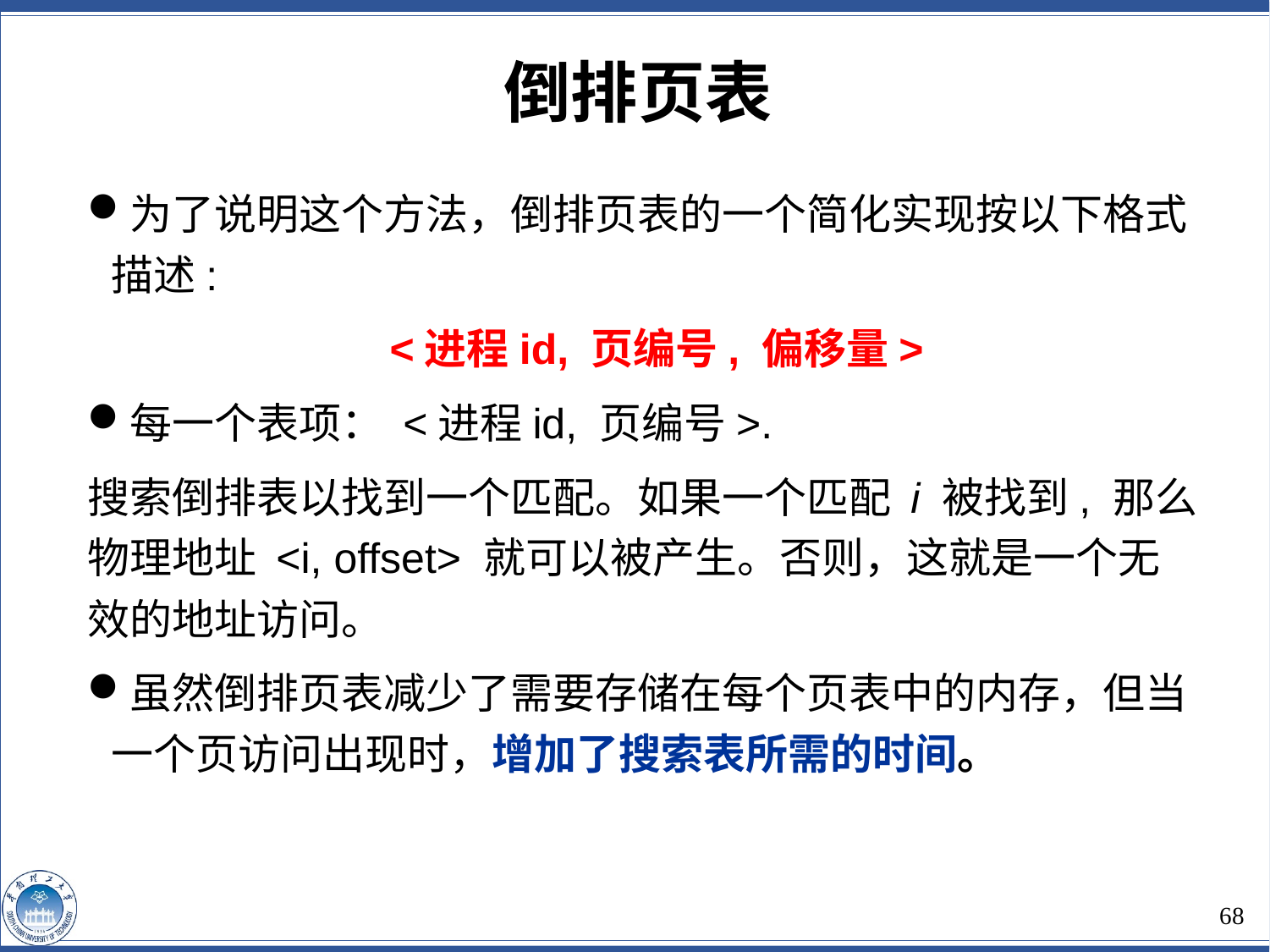

倒排页表
为了说明这个方法，倒排页表的一个简化实现按以下格式描述:
  <进程id, 页编号, 偏移量>
每一个表项： <进程id, 页编号>.
搜索倒排表以找到一个匹配。如果一个匹配 i 被找到, 那么物理地址 <i, offset> 就可以被产生。否则，这就是一个无效的地址访问。
虽然倒排页表减少了需要存储在每个页表中的内存，但当一个页访问出现时，增加了搜索表所需的时间。
68